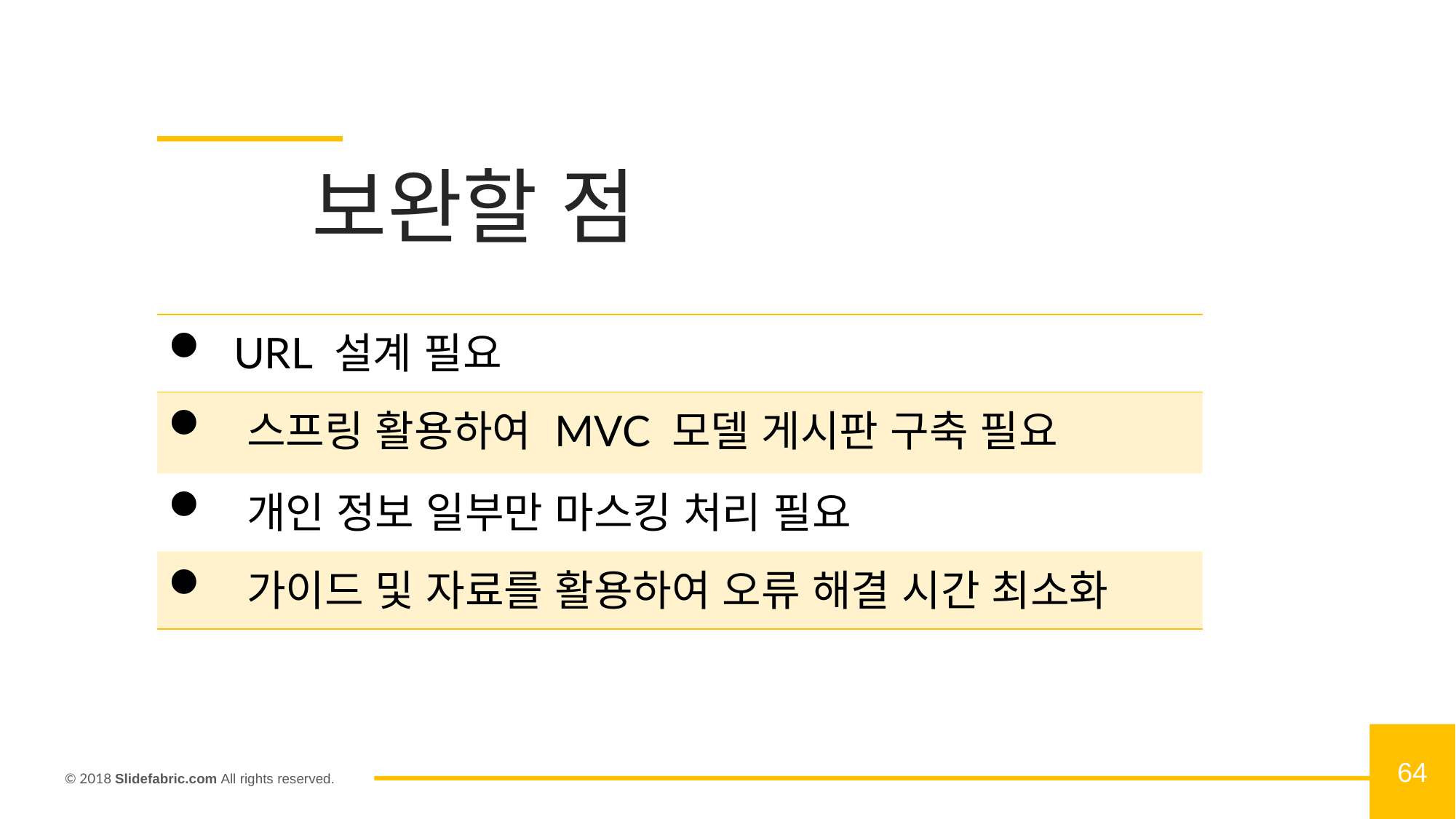

보완할 점
| URL 설계 필요 |
| --- |
| 스프링 활용하여 MVC 모델 게시판 구축 필요 |
| 개인 정보 일부만 마스킹 처리 필요 |
| 가이드 및 자료를 활용하여 오류 해결 시간 최소화 |